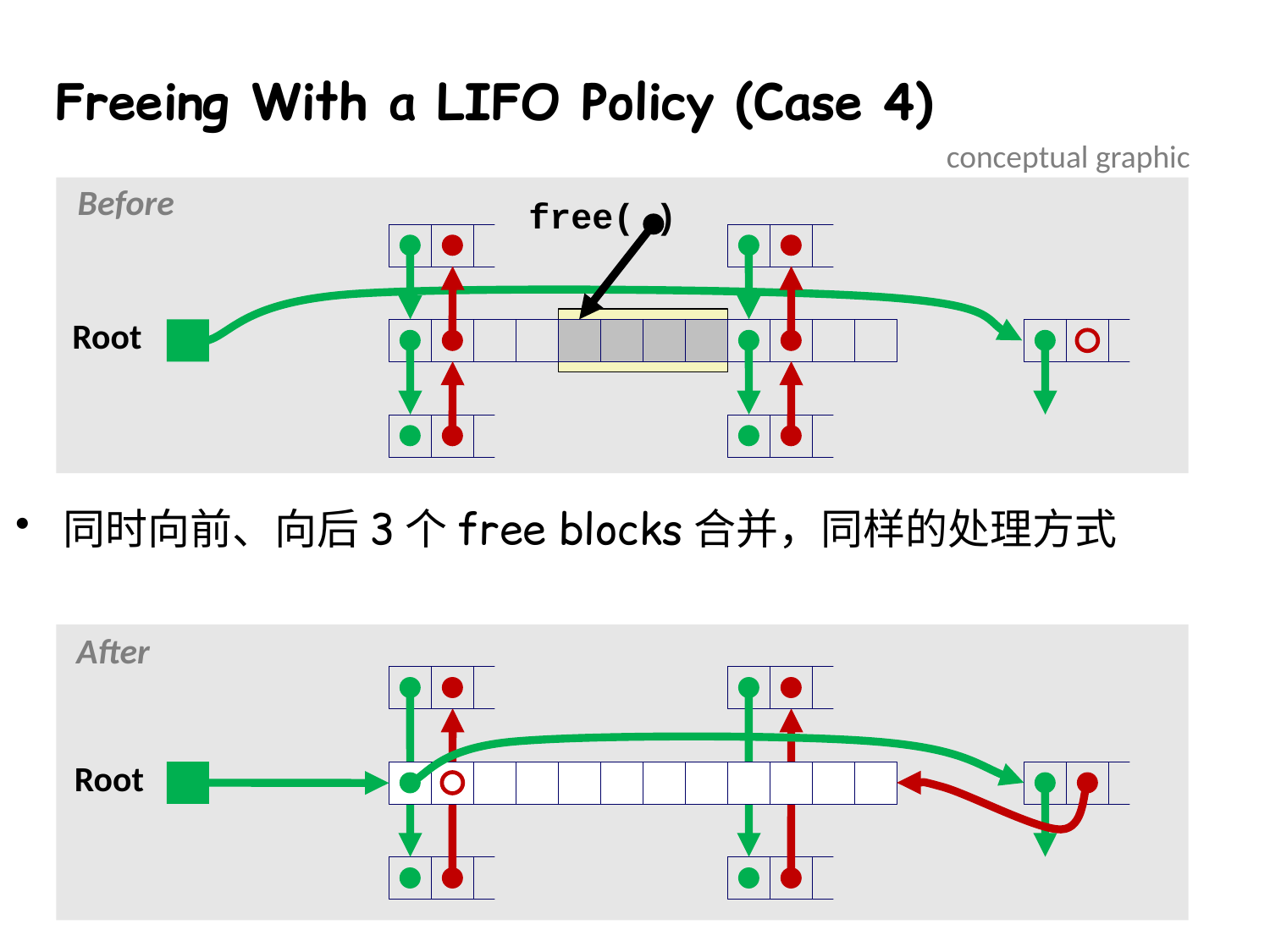

# Freeing With a LIFO Policy (Case 4)
conceptual graphic

Before
free( )

Root

同时向前、向后3个free blocks合并，同样的处理方式

After

Root